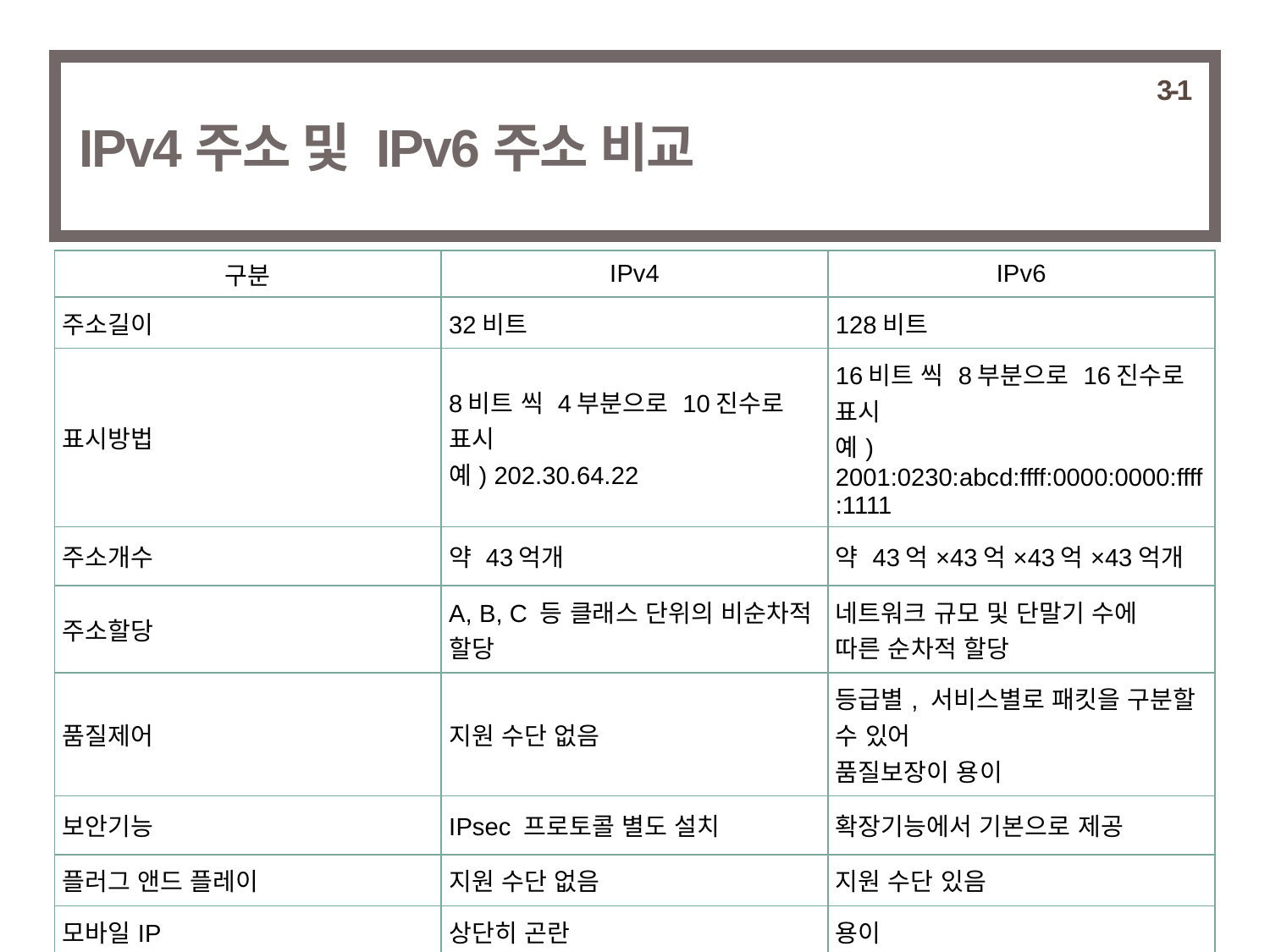

3-1
IPv4주소 및 IPv6주소 비교
| 구분 | IPv4 | IPv6 |
| --- | --- | --- |
| 주소길이 | 32비트 | 128비트 |
| 표시방법 | 8비트 씩 4부분으로 10진수로 표시 예) 202.30.64.22 | 16비트 씩 8부분으로 16진수로 표시 예) 2001:0230:abcd:ffff:0000:0000:ffff:1111 |
| 주소개수 | 약 43억개 | 약 43억×43억×43억×43억개 |
| 주소할당 | A, B, C 등 클래스 단위의 비순차적 할당 | 네트워크 규모 및 단말기 수에 따른 순차적 할당 |
| 품질제어 | 지원 수단 없음 | 등급별, 서비스별로 패킷을 구분할 수 있어 품질보장이 용이 |
| 보안기능 | IPsec 프로토콜 별도 설치 | 확장기능에서 기본으로 제공 |
| 플러그 앤드 플레이 | 지원 수단 없음 | 지원 수단 있음 |
| 모바일IP | 상단히 곤란 | 용이 |
| 웹개스팅 | 곤란 | 용이 |